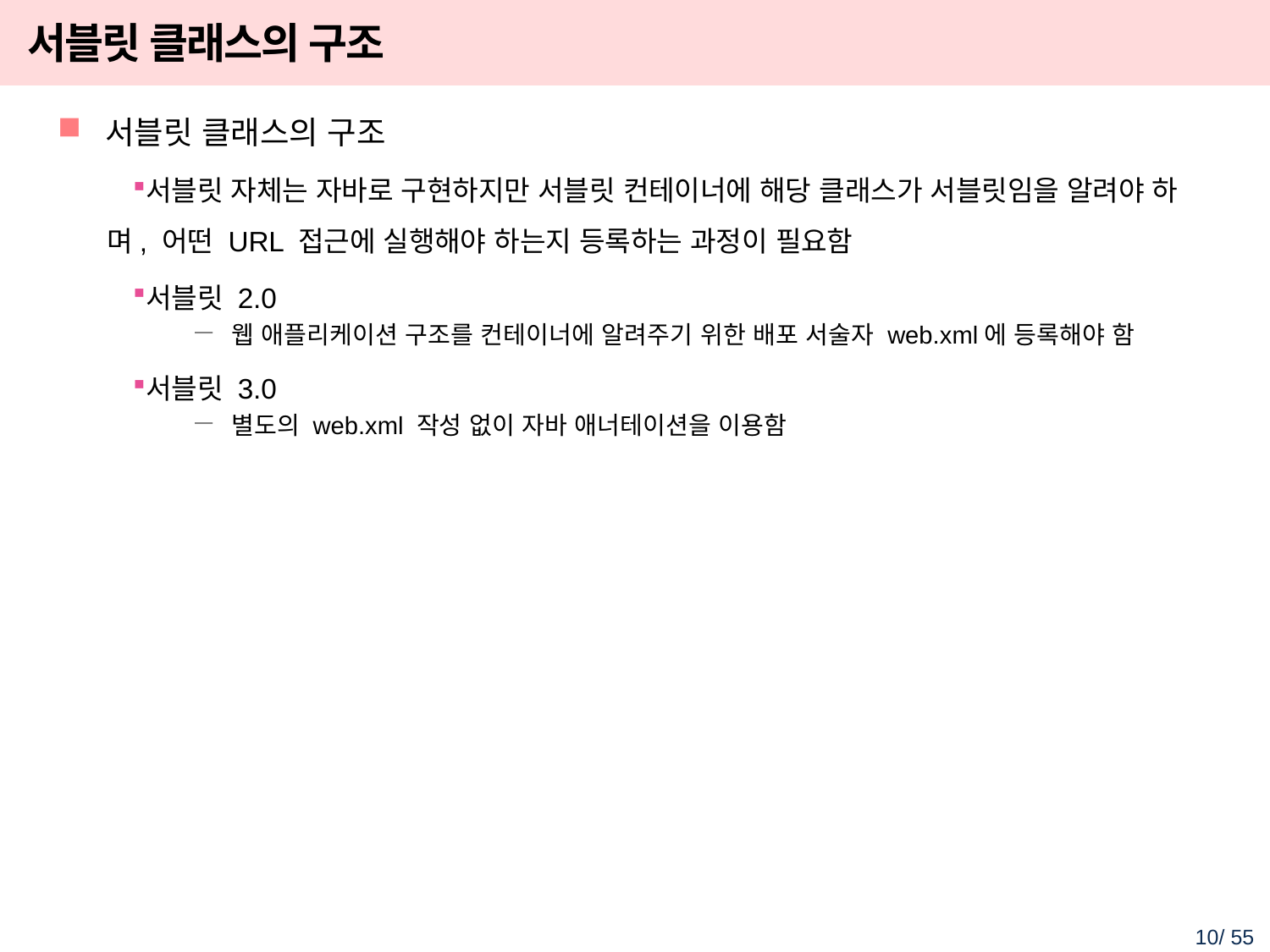

# 서블릿 클래스의 구조
서블릿 클래스의 구조
서블릿 자체는 자바로 구현하지만 서블릿 컨테이너에 해당 클래스가 서블릿임을 알려야 하며, 어떤 URL 접근에 실행해야 하는지 등록하는 과정이 필요함
서블릿 2.0
웹 애플리케이션 구조를 컨테이너에 알려주기 위한 배포 서술자 web.xml에 등록해야 함
서블릿 3.0
별도의 web.xml 작성 없이 자바 애너테이션을 이용함